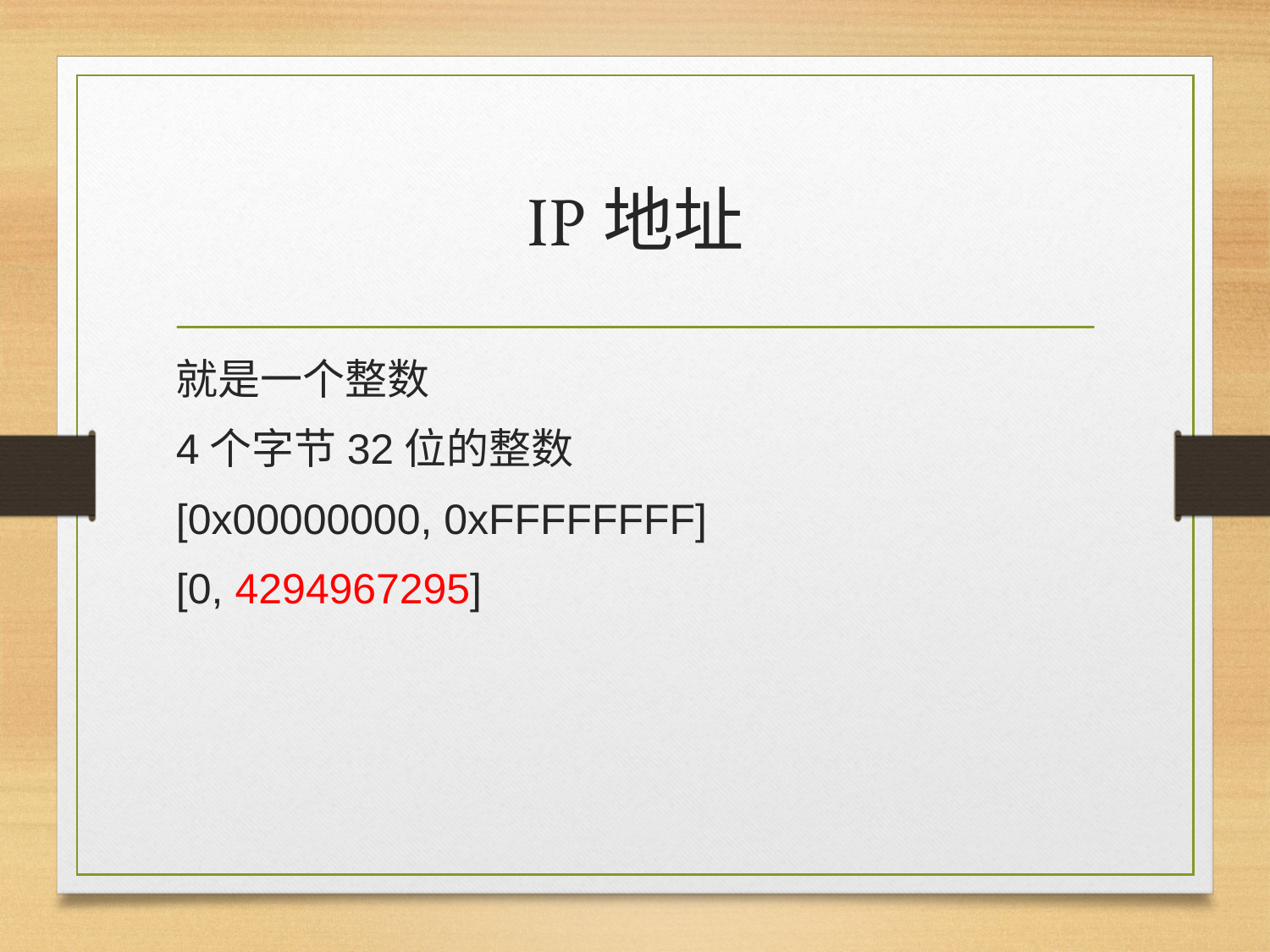

# IP地址
就是一个整数
4个字节32位的整数
[0x00000000, 0xFFFFFFFF]
[0, 4294967295]